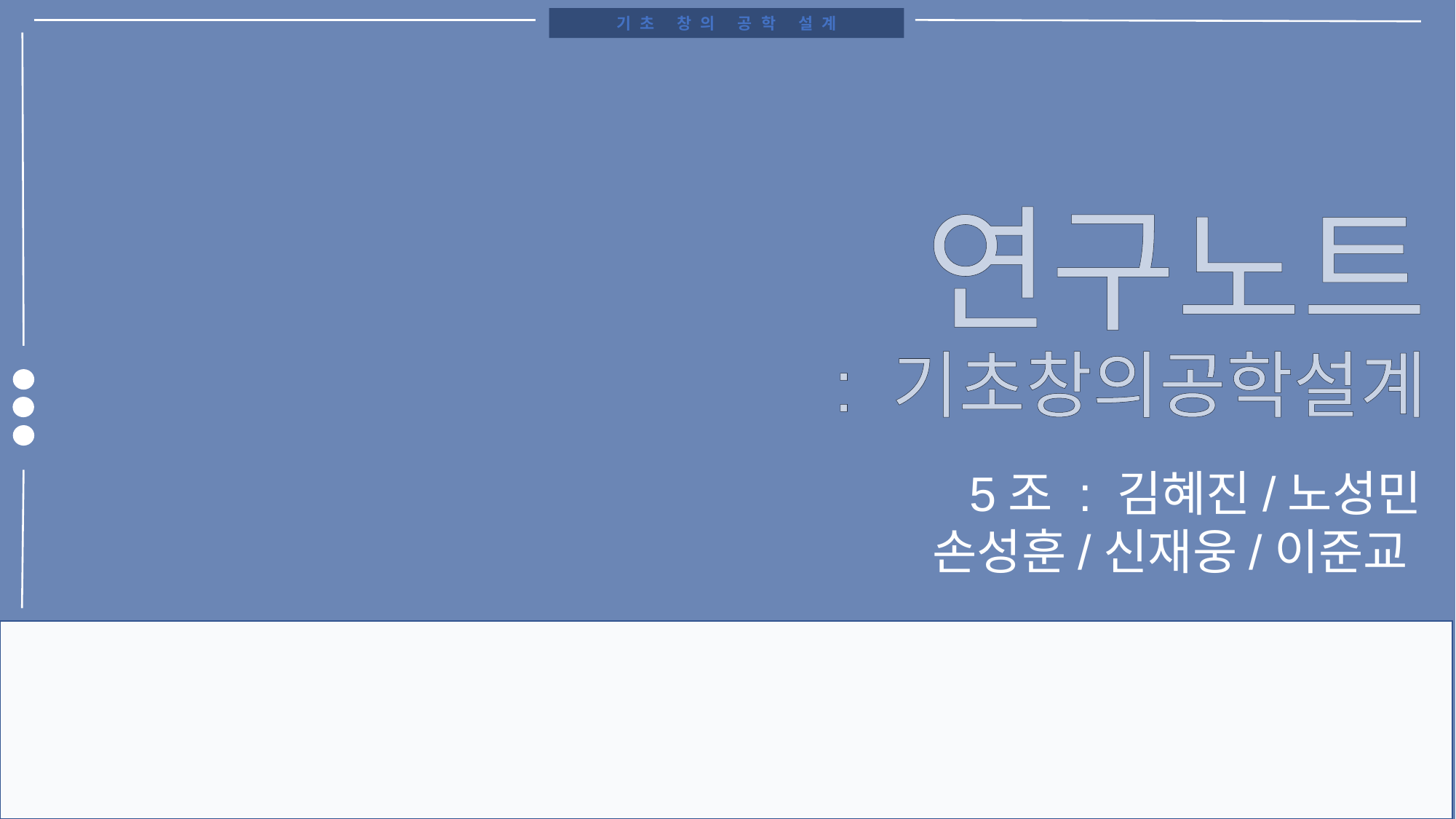

기초 창의 공학 설계
연구노트
: 기초창의공학설계

5조 : 김혜진/노성민
손성훈/신재웅/이준교